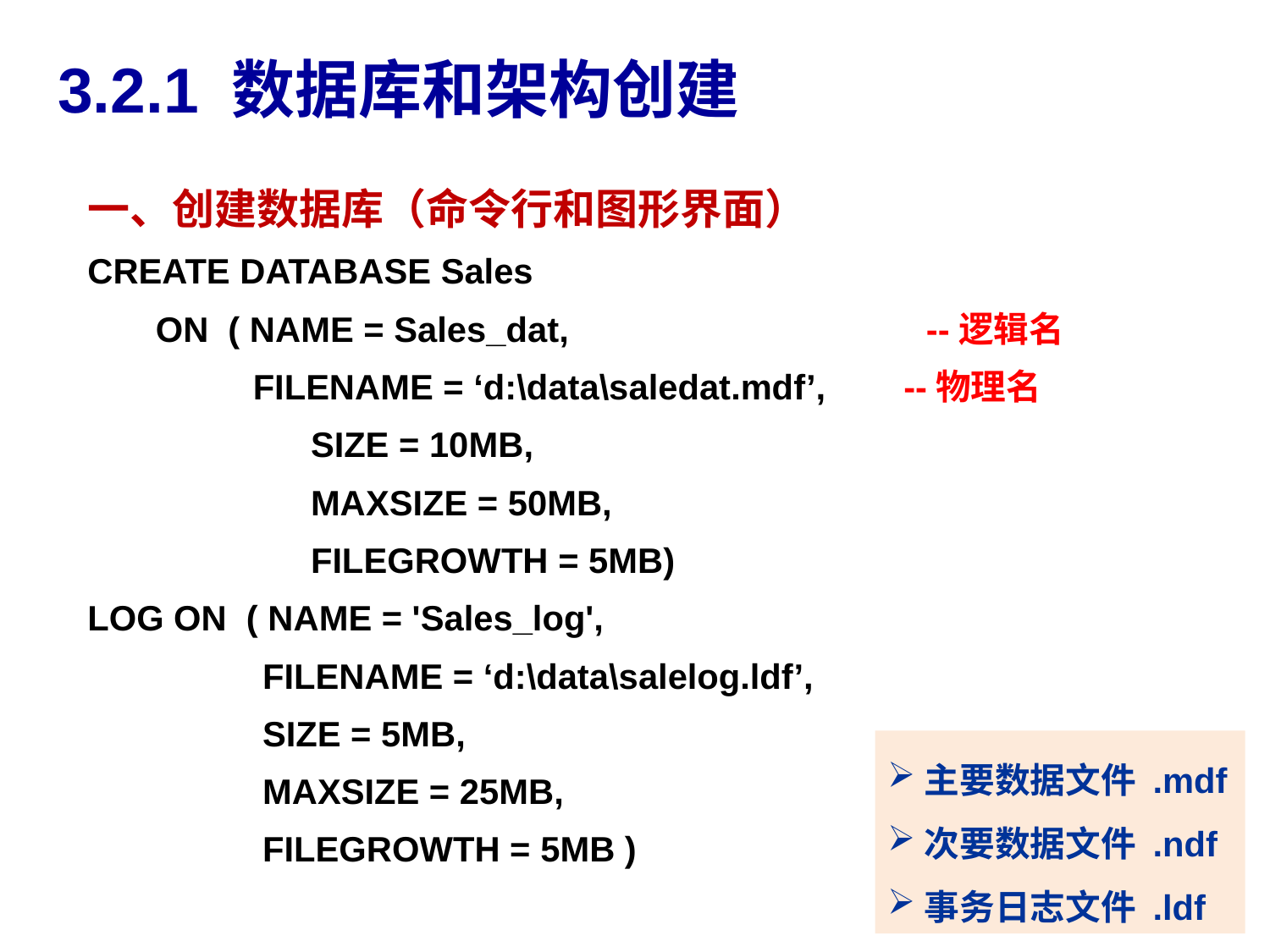

# 3.2.1 数据库和架构创建
一、创建数据库（命令行和图形界面）
CREATE DATABASE Sales
       ON  ( NAME = Sales_dat,			   --逻辑名
                 FILENAME = ‘d:\data\saledat.mdf’,        --物理名
          	     SIZE = 10MB,
          	     MAXSIZE = 50MB,
          	     FILEGROWTH = 5MB)
LOG ON  ( NAME = 'Sales_log',
                  FILENAME = ‘d:\data\salelog.ldf’,
                  SIZE = 5MB,
                  MAXSIZE = 25MB,
                  FILEGROWTH = 5MB )
主要数据文件 .mdf
次要数据文件 .ndf
事务日志文件 .ldf